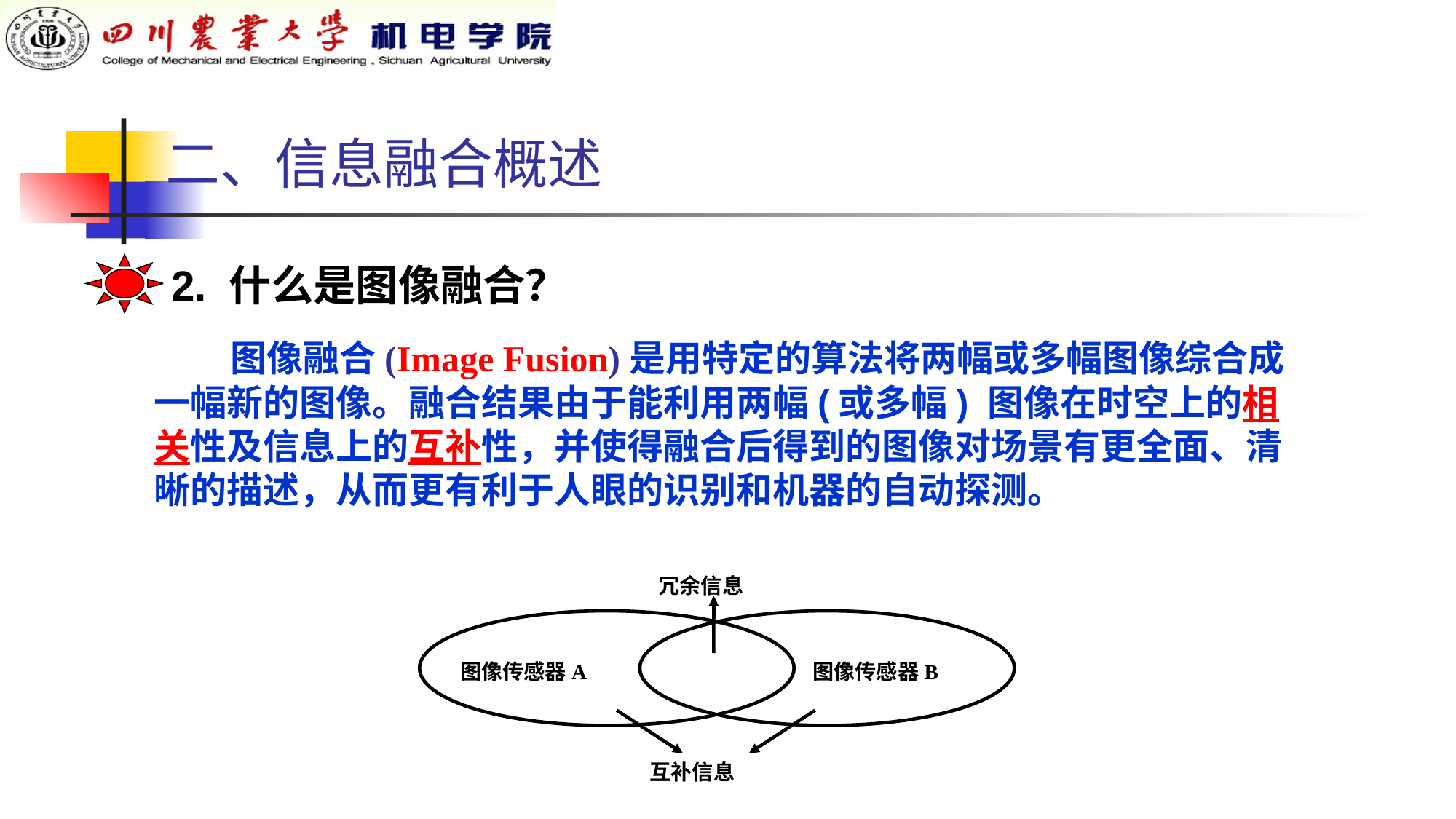

二、信息融合概述
2. 什么是图像融合？

       图像融合(Image Fusion)是用特定的算法将两幅或多幅图像综合成一幅新的图像。融合结果由于能利用两幅(或多幅) 图像在时空上的相关性及信息上的互补性，并使得融合后得到的图像对场景有更全面、清晰的描述，从而更有利于人眼的识别和机器的自动探测。

冗余信息

图像传感器A
图像传感器B

互补信息